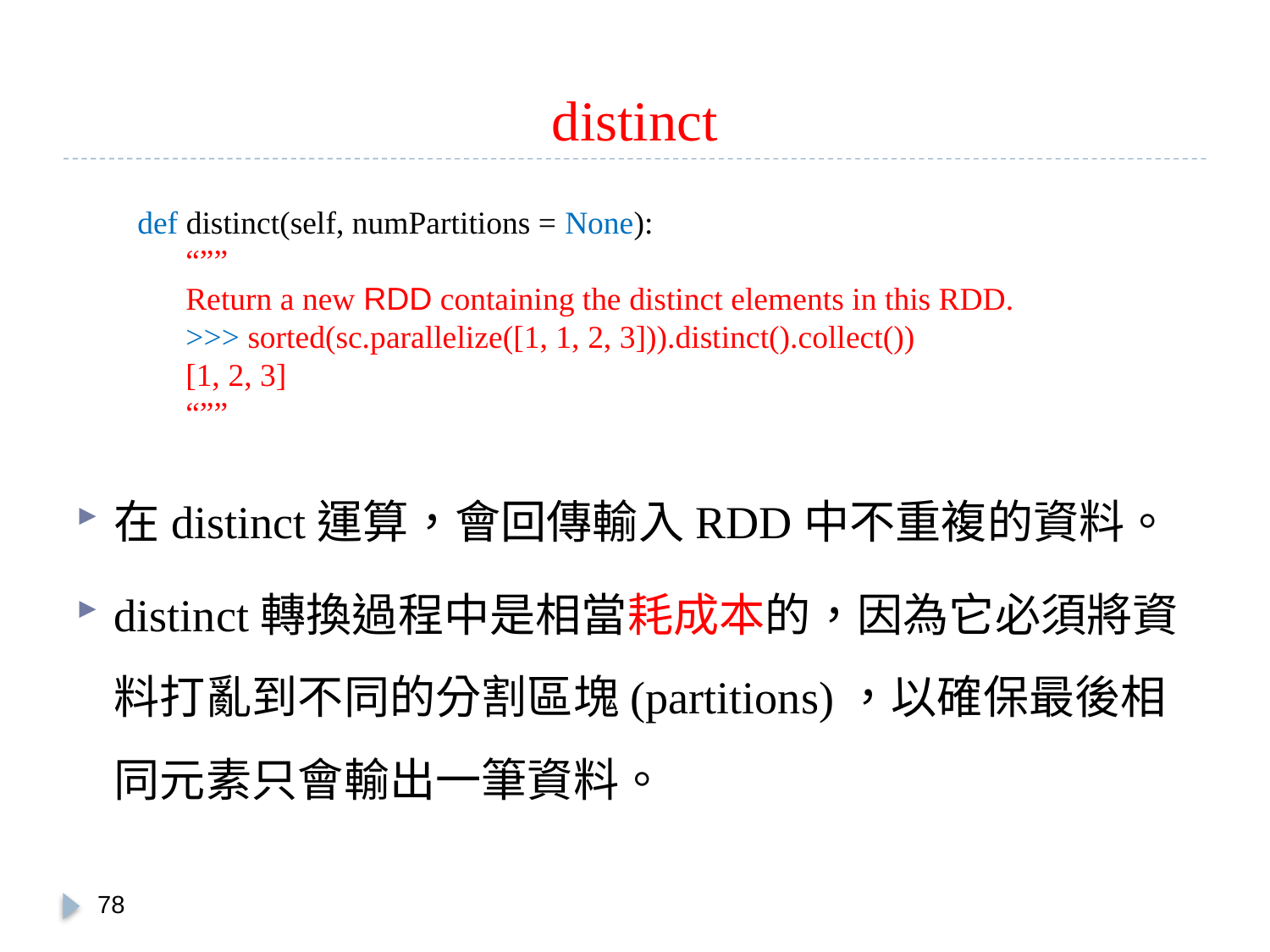

# distinct

在distinct運算，會回傳輸入RDD中不重複的資料。
distinct轉換過程中是相當耗成本的，因為它必須將資料打亂到不同的分割區塊(partitions)，以確保最後相同元素只會輸出一筆資料。
def distinct(self, numPartitions = None):
      “””
      Return a new RDD containing the distinct elements in this RDD.
      >>> sorted(sc.parallelize([1, 1, 2, 3])).distinct().collect())
      [1, 2, 3]
      “””
78